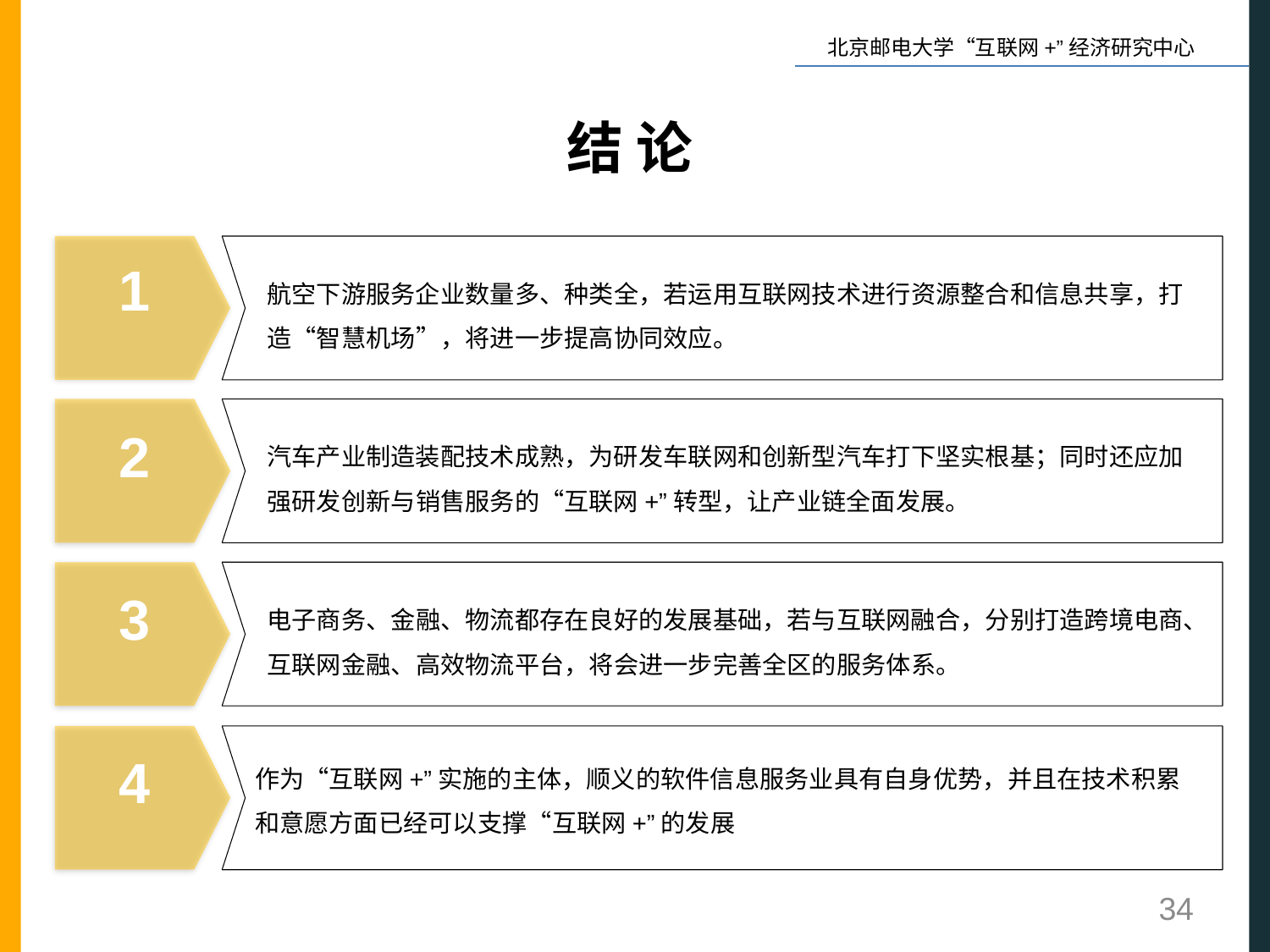

结 论

航空下游服务企业数量多、种类全，若运用互联网技术进行资源整合和信息共享，打造“智慧机场”，将进一步提高协同效应。

汽车产业制造装配技术成熟，为研发车联网和创新型汽车打下坚实根基；同时还应加强研发创新与销售服务的“互联网+”转型，让产业链全面发展。

电子商务、金融、物流都存在良好的发展基础，若与互联网融合，分别打造跨境电商、互联网金融、高效物流平台，将会进一步完善全区的服务体系。
1
2
3

4
作为“互联网+”实施的主体，顺义的软件信息服务业具有自身优势，并且在技术积累和意愿方面已经可以支撑“互联网+”的发展
34